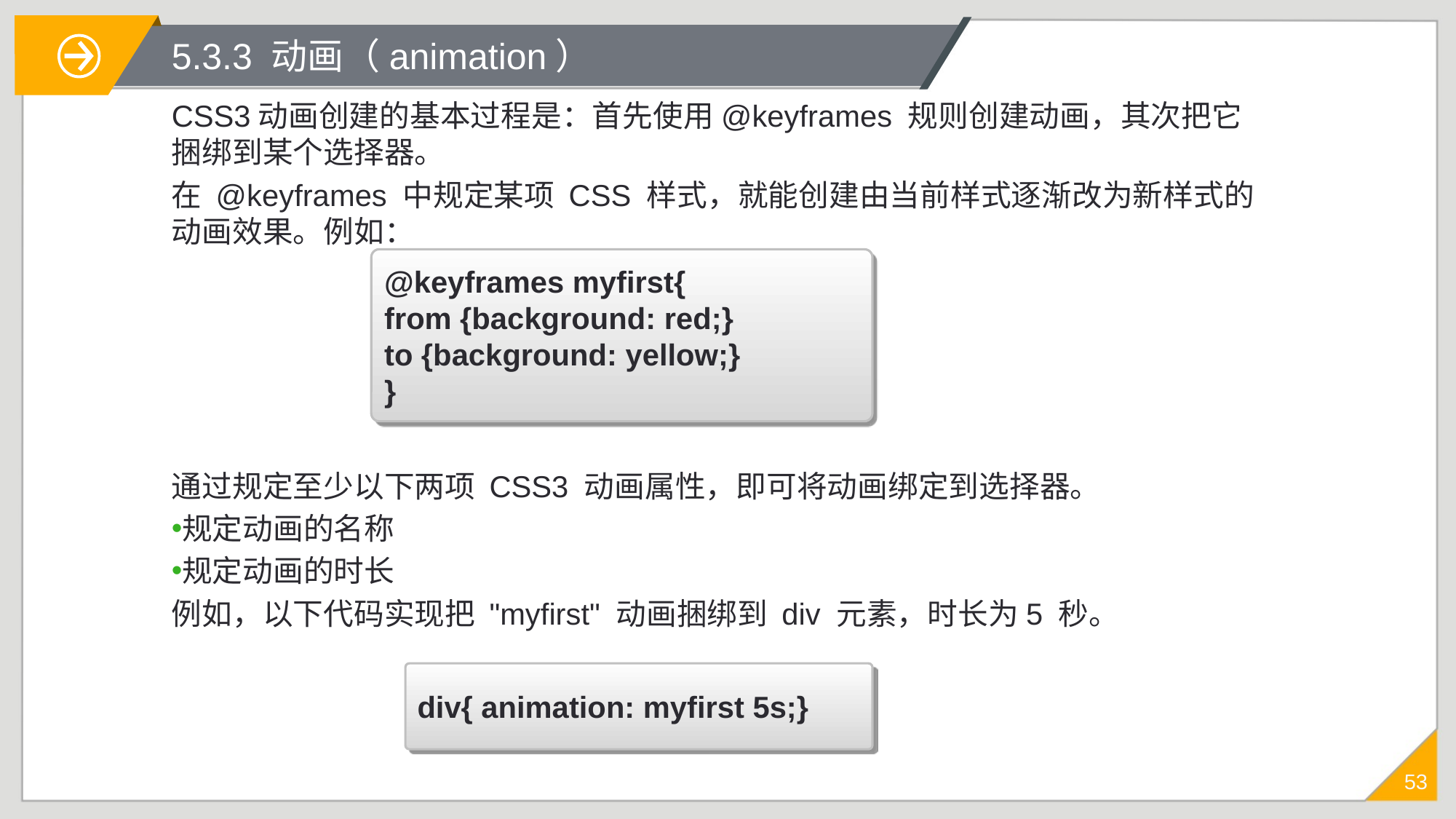

# 5.3.3 动画（animation）
CSS3动画创建的基本过程是：首先使用@keyframes 规则创建动画，其次把它捆绑到某个选择器。
在 @keyframes 中规定某项 CSS 样式，就能创建由当前样式逐渐改为新样式的动画效果。例如：

通过规定至少以下两项 CSS3 动画属性，即可将动画绑定到选择器。
规定动画的名称
规定动画的时长
例如，以下代码实现把 "myfirst" 动画捆绑到 div 元素，时长为5 秒。

@keyframes myfirst{
from {background: red;}
to {background: yellow;}
}
div{ animation: myfirst 5s;}